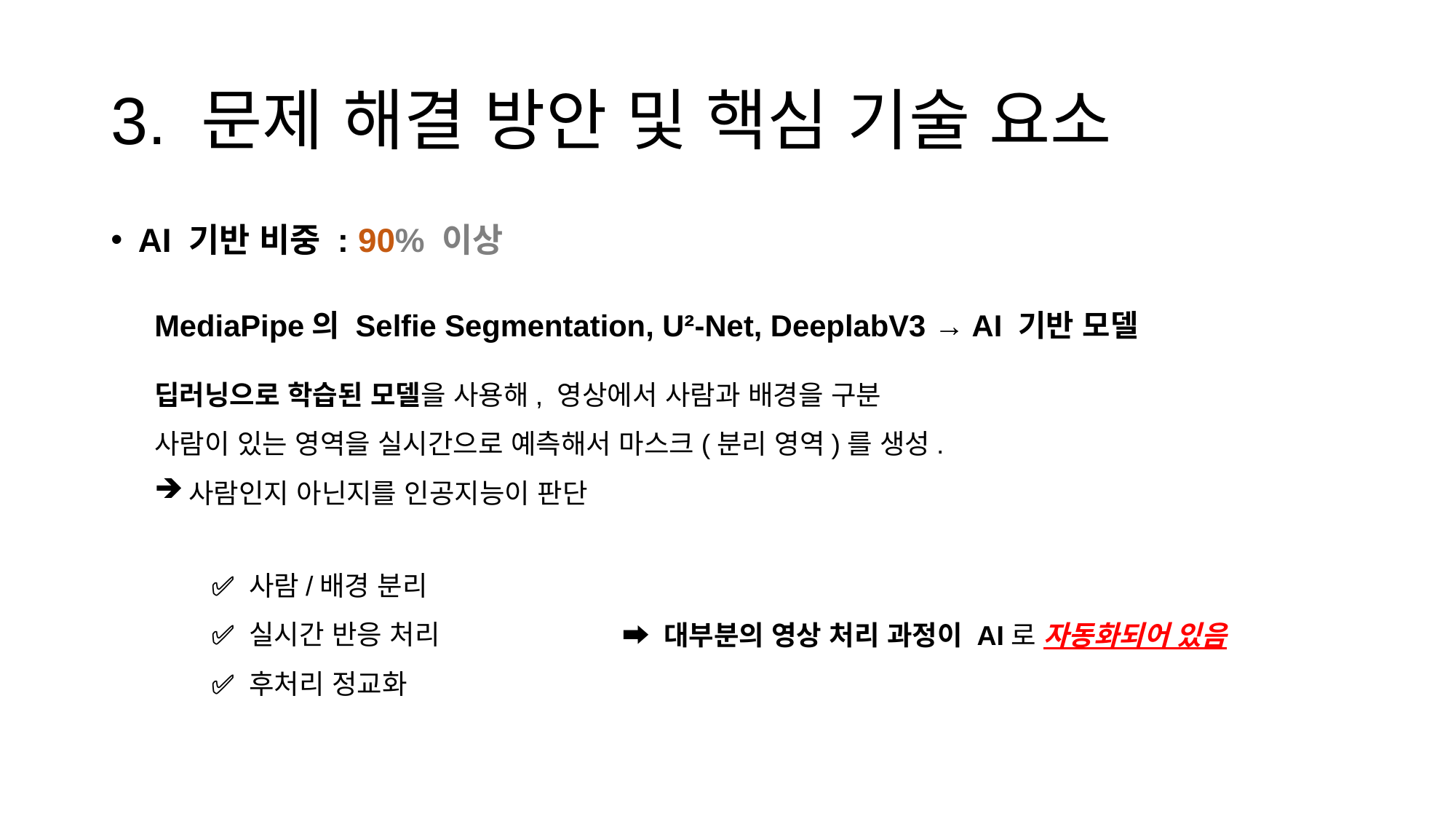

# 3. 문제 해결 방안 및 핵심 기술 요소
AI 기반 비중 : 90% 이상
MediaPipe의 Selfie Segmentation, U²-Net, DeeplabV3 → AI 기반 모델
딥러닝으로 학습된 모델을 사용해, 영상에서 사람과 배경을 구분
사람이 있는 영역을 실시간으로 예측해서 마스크(분리 영역)를 생성.
사람인지 아닌지를 인공지능이 판단
✅ 사람/배경 분리
✅ 실시간 반응 처리
✅ 후처리 정교화
➡️ 대부분의 영상 처리 과정이 AI로 자동화되어 있음